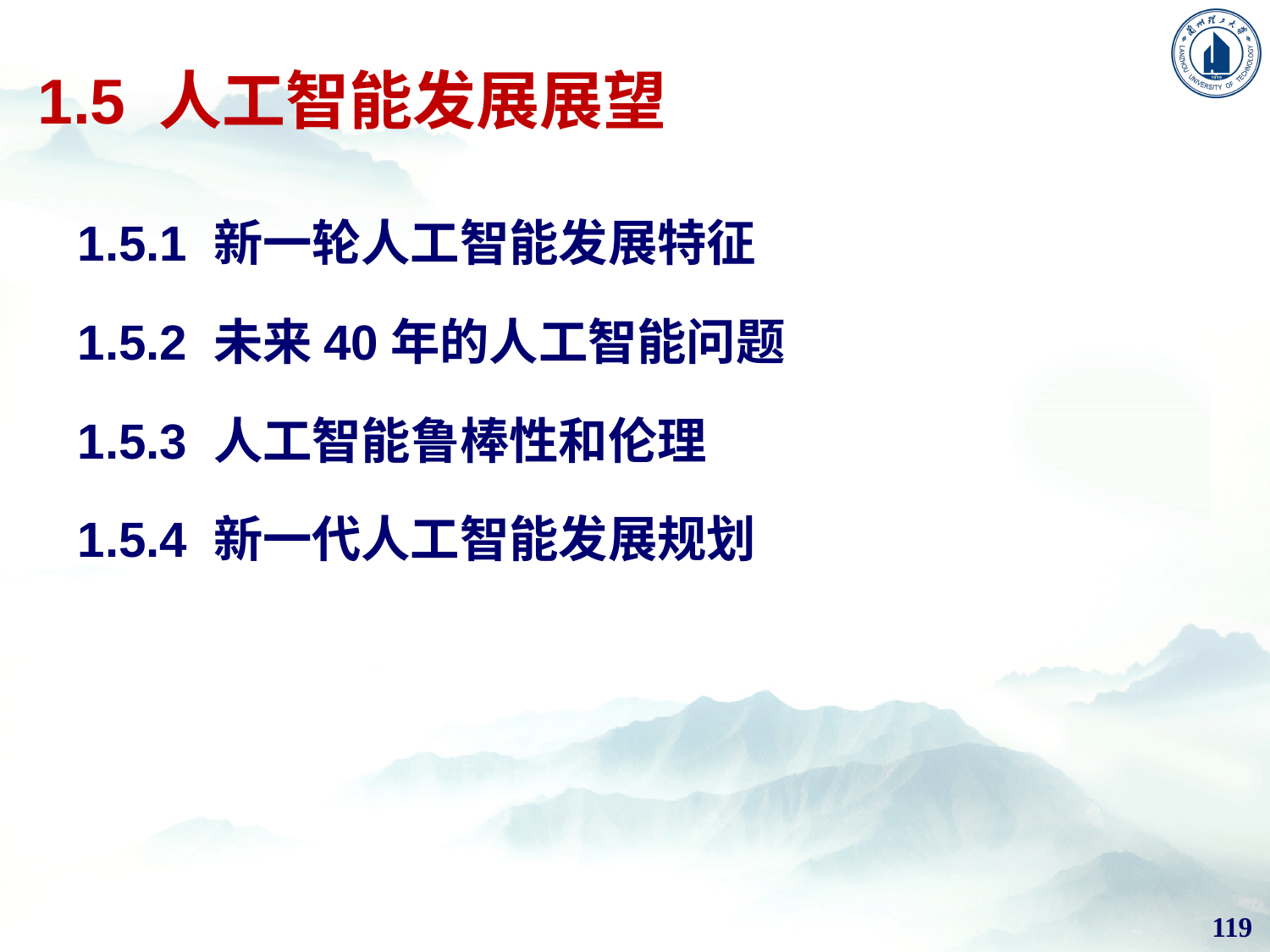

# 1.5 人工智能发展展望
1.5.1 新一轮人工智能发展特征
1.5.2 未来40年的人工智能问题
1.5.3 人工智能鲁棒性和伦理
1.5.4 新一代人工智能发展规划
119